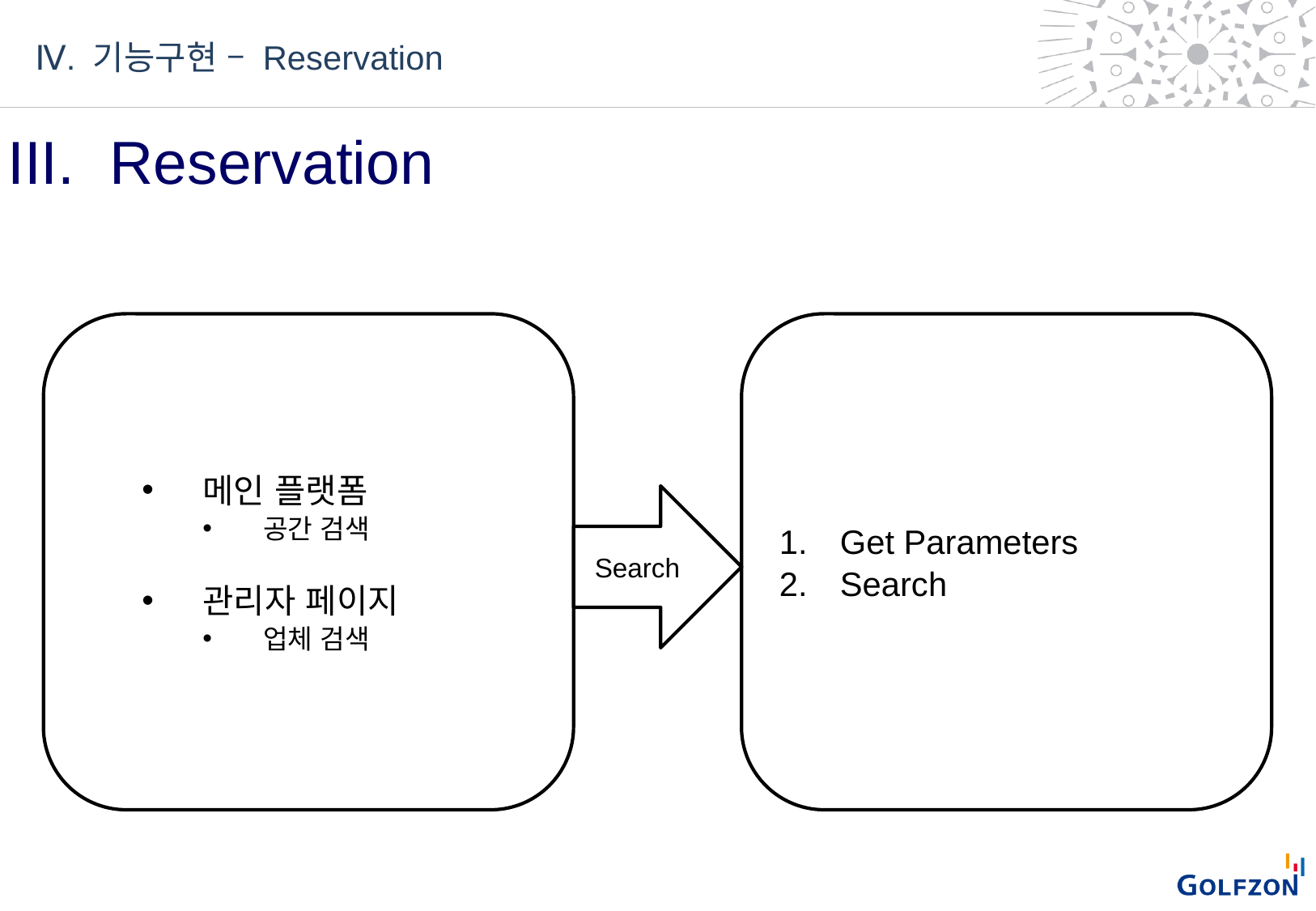

Ⅳ. 기능구현 – Reservation
III. 	Reservation
메인 플랫폼
공간 검색

관리자 페이지
업체 검색
Get Parameters
Search
Search